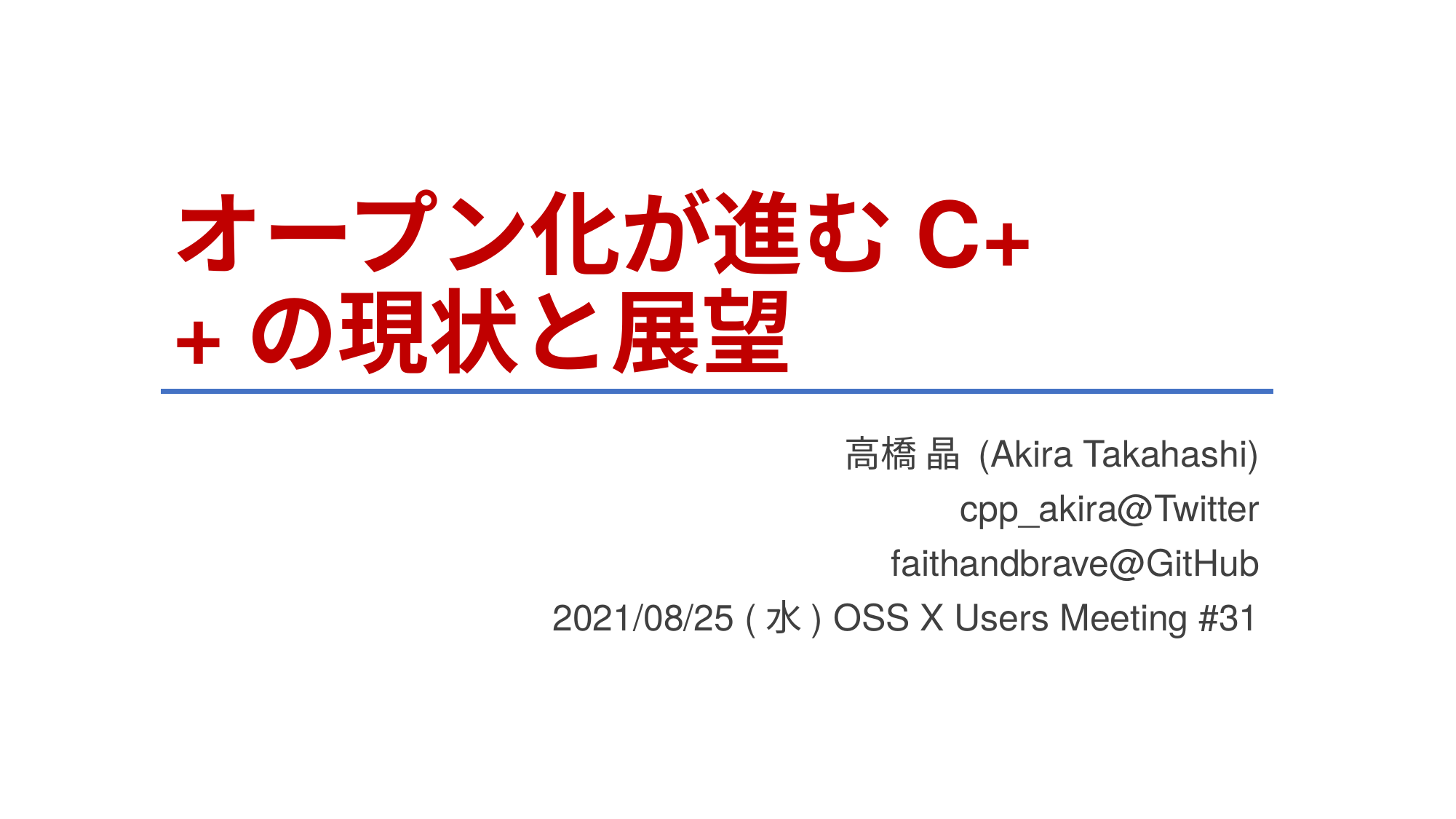

# オープン化が進むC++の現状と展望
高橋 晶 (Akira Takahashi)
cpp_akira@Twitter
faithandbrave@GitHub
2021/08/25 (水) OSS X Users Meeting #31